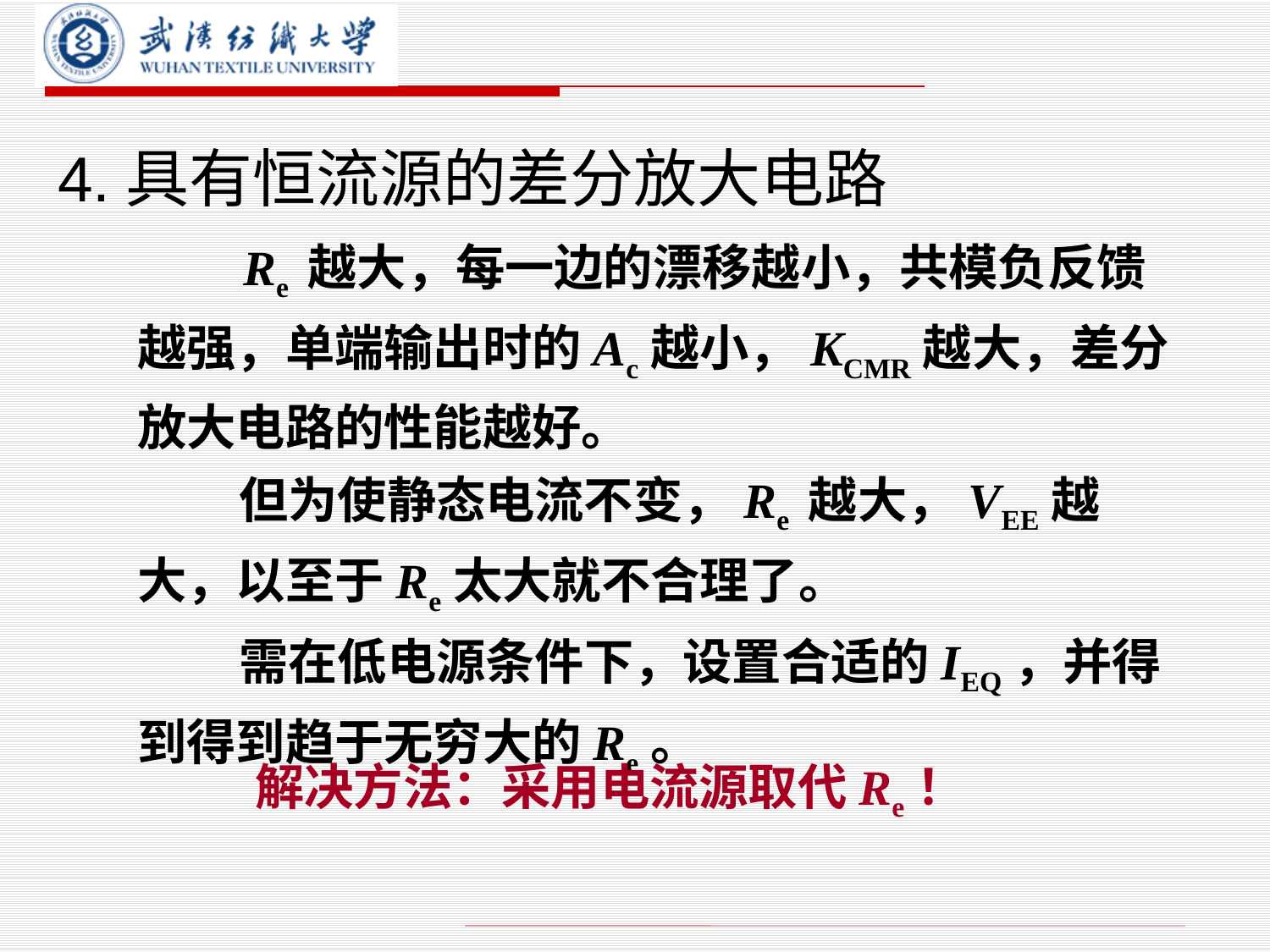

# 4.具有恒流源的差分放大电路
          Re 越大，每一边的漂移越小，共模负反馈越强，单端输出时的Ac越小，KCMR越大，差分放大电路的性能越好。
        但为使静态电流不变，Re 越大，VEE越大，以至于Re太大就不合理了。
        需在低电源条件下，设置合适的IEQ，并得到得到趋于无穷大的Re。
     解决方法：采用电流源取代Re！